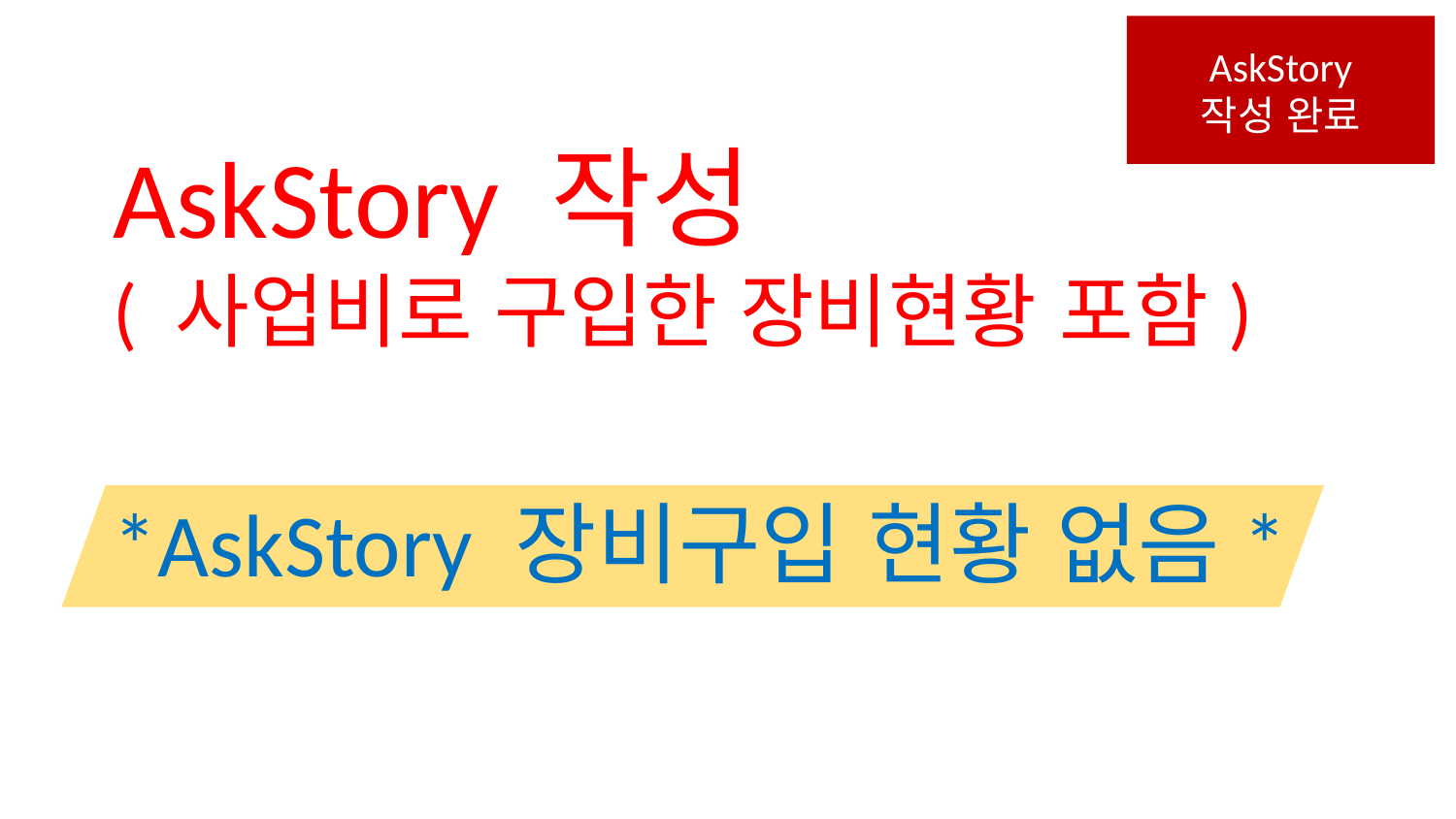

AskStory
작성 완료
AskStory 작성
( 사업비로 구입한 장비현황 포함)

*AskStory 장비구입 현황 없음*